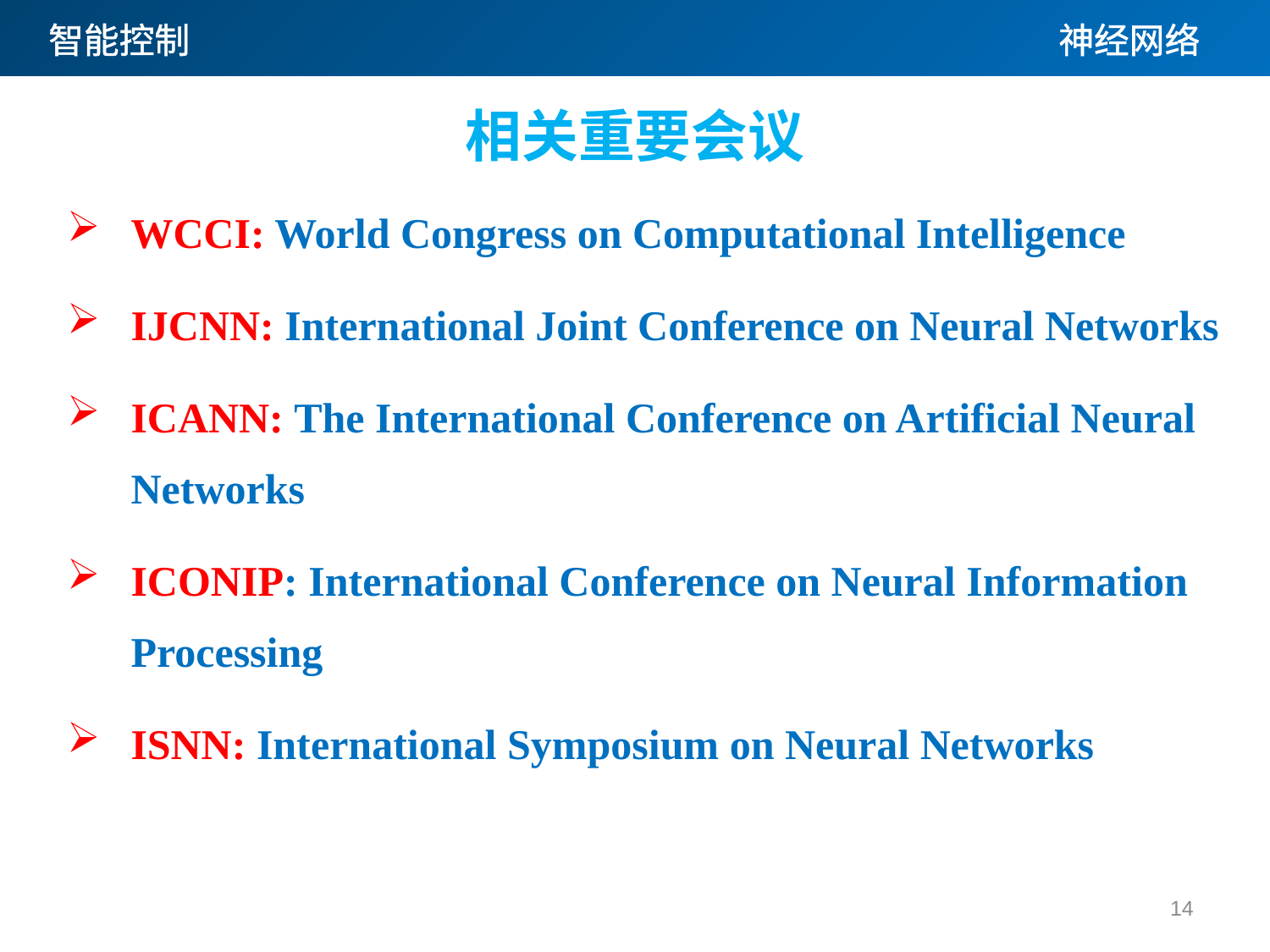

相关重要会议
WCCI: World Congress on Computational Intelligence
IJCNN: International Joint Conference on Neural Networks
ICANN: The International Conference on Artificial Neural Networks
ICONIP: International Conference on Neural Information Processing
ISNN: International Symposium on Neural Networks
14